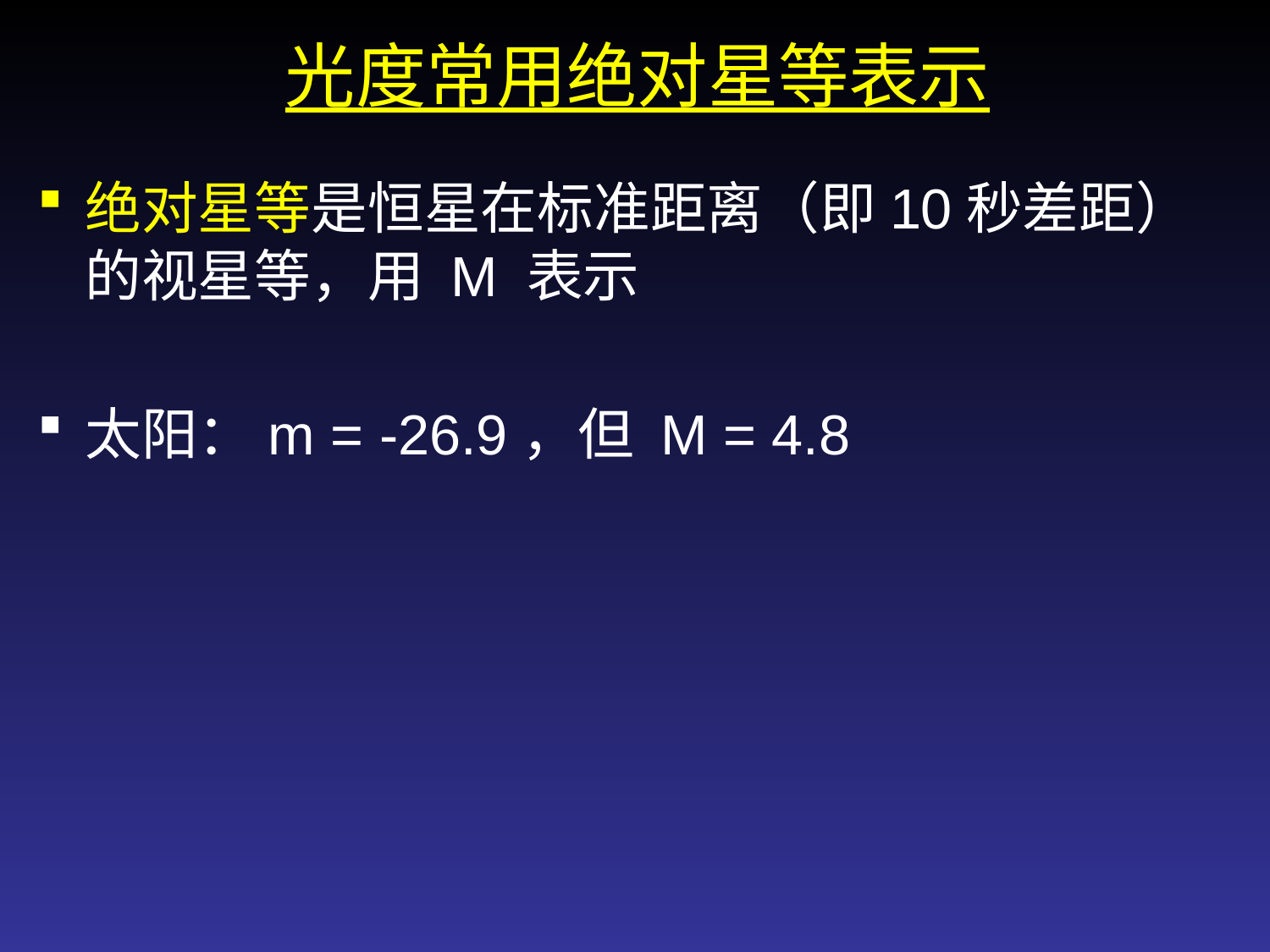

# 光度常用绝对星等表示
绝对星等是恒星在标准距离（即10秒差距）的视星等，用 M 表示

太阳：m = -26.9，但 M = 4.8